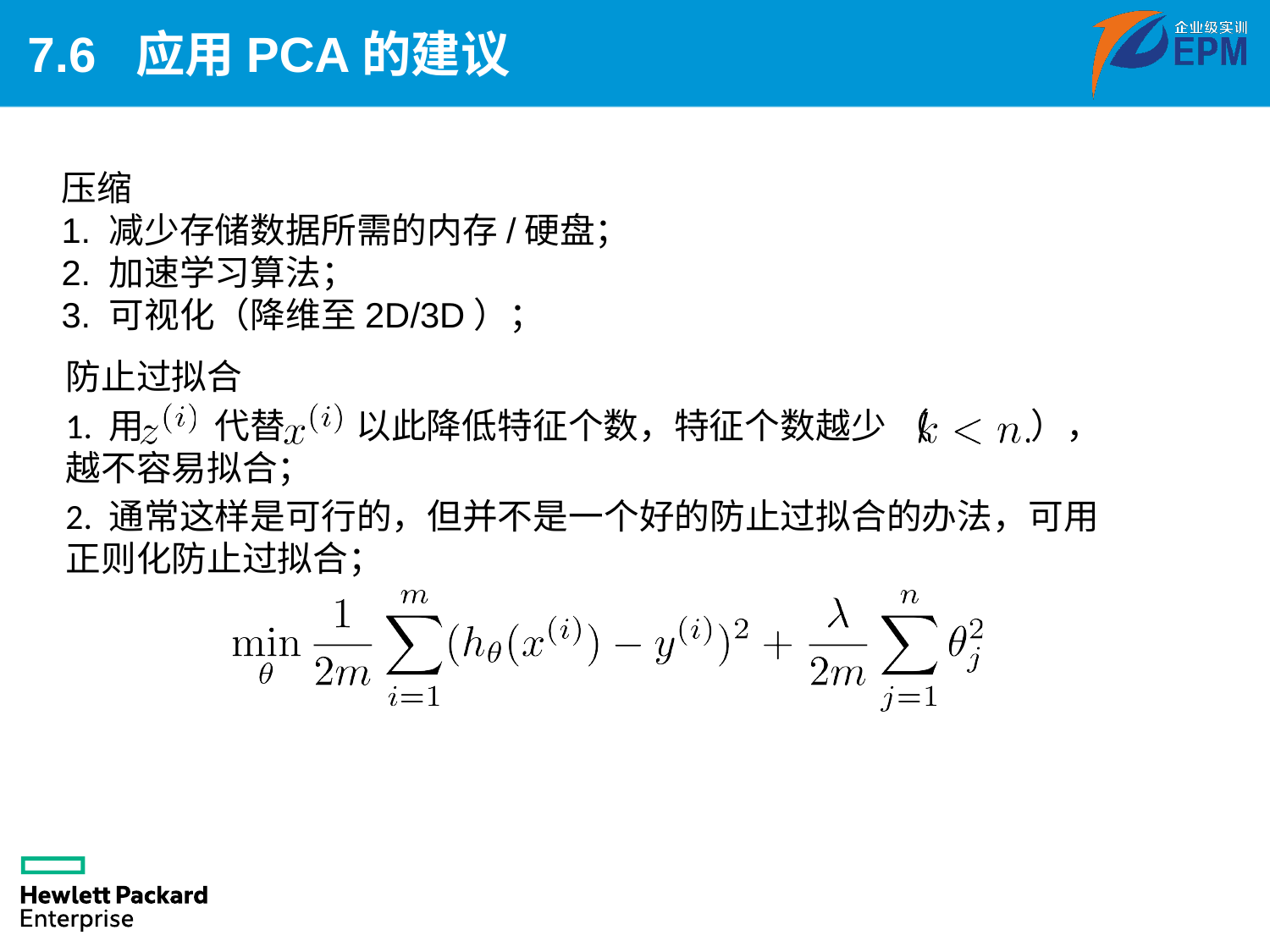

# 7.6  应用PCA的建议
压缩
1. 减少存储数据所需的内存/硬盘；
2. 加速学习算法；
3. 可视化（降维至2D/3D）；
防止过拟合
1. 用         代替         以此降低特征个数，特征个数越少 （             ），越不容易拟合；
2. 通常这样是可行的，但并不是一个好的防止过拟合的办法，可用正则化防止过拟合；